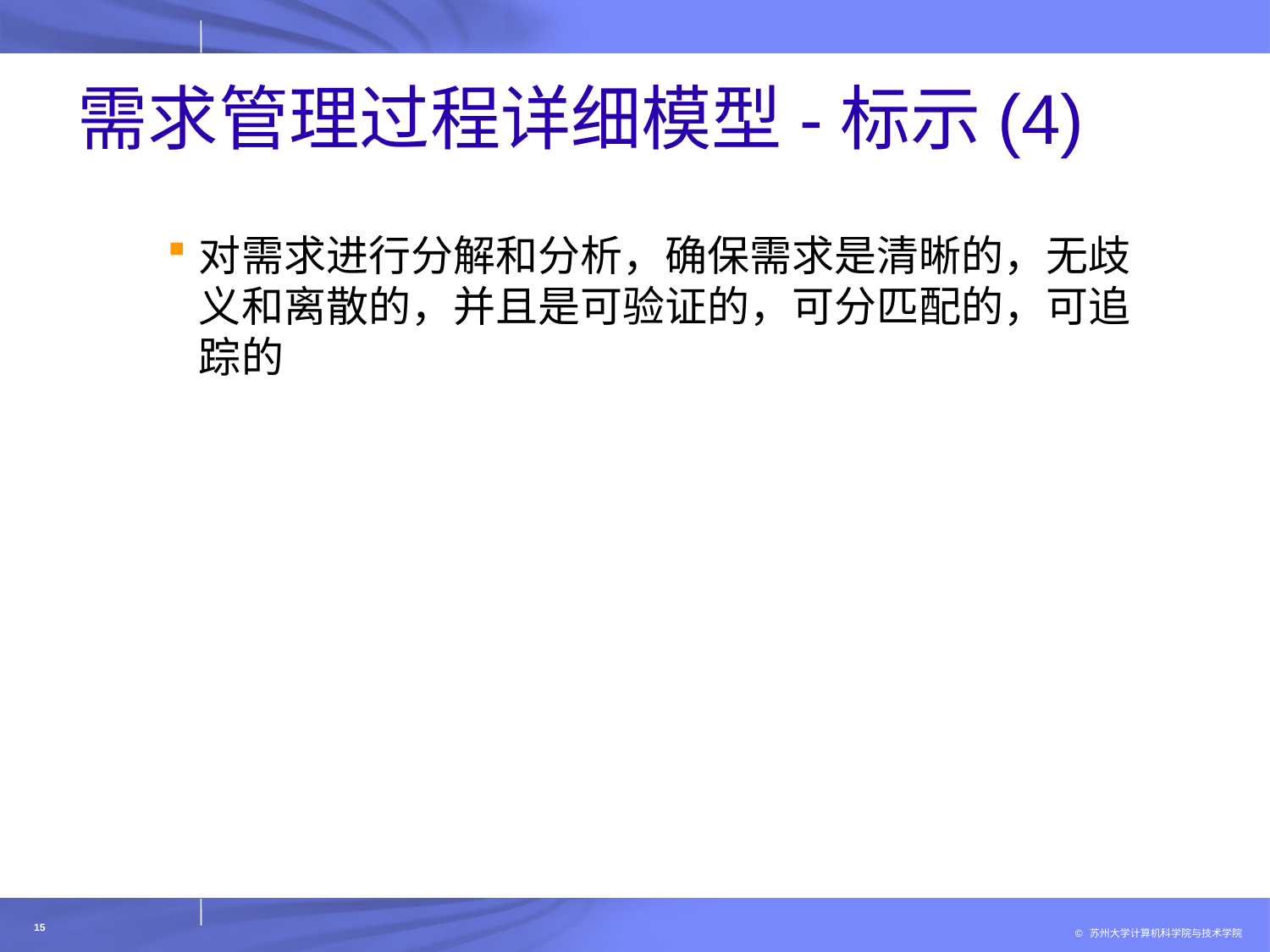

# 需求管理过程详细模型-标示(4)
对需求进行分解和分析，确保需求是清晰的，无歧义和离散的，并且是可验证的，可分匹配的，可追踪的
15